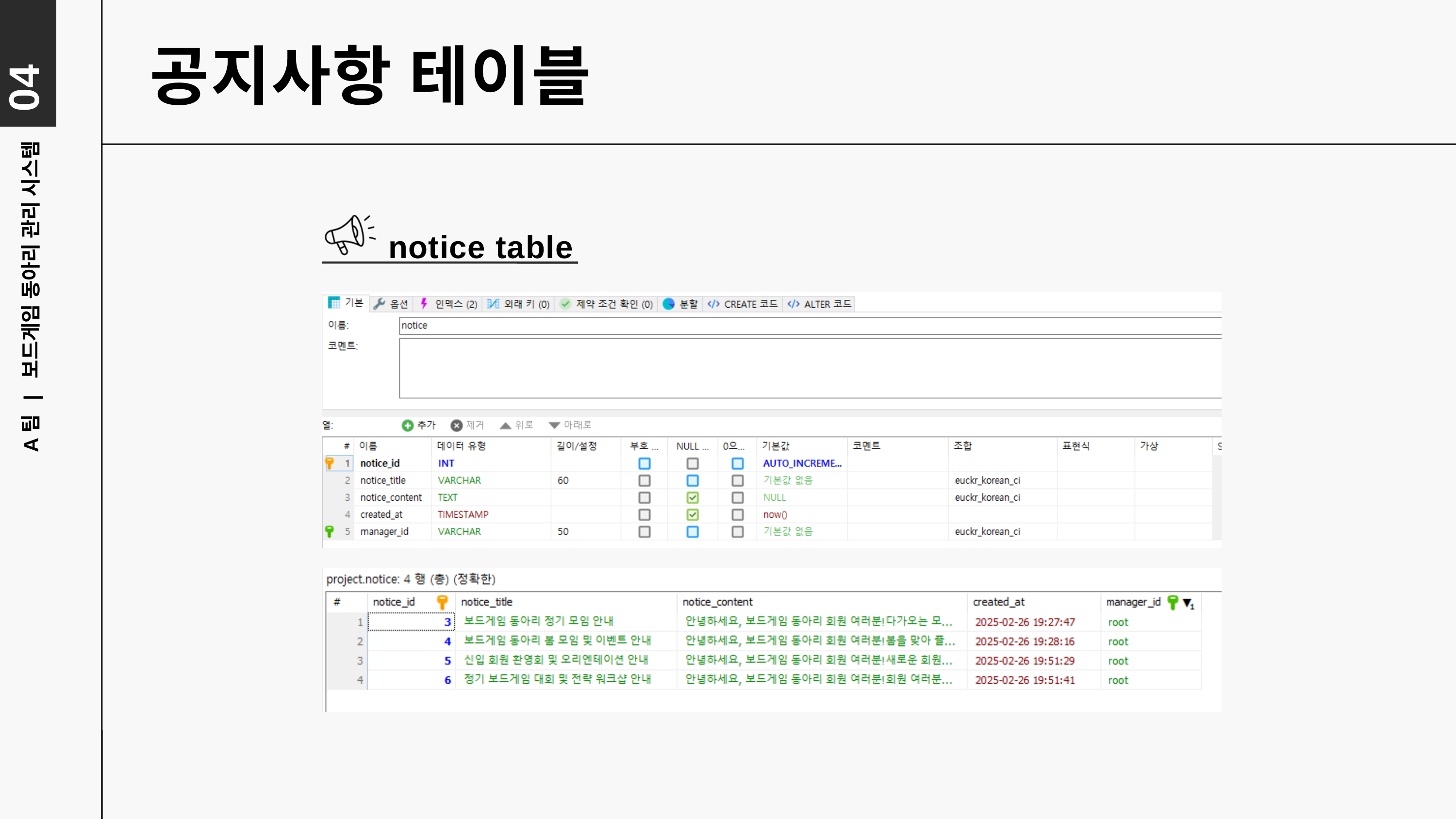

04

공지사항 테이블

notice table

A팀  |  보드게임 동아리 관리 시스템